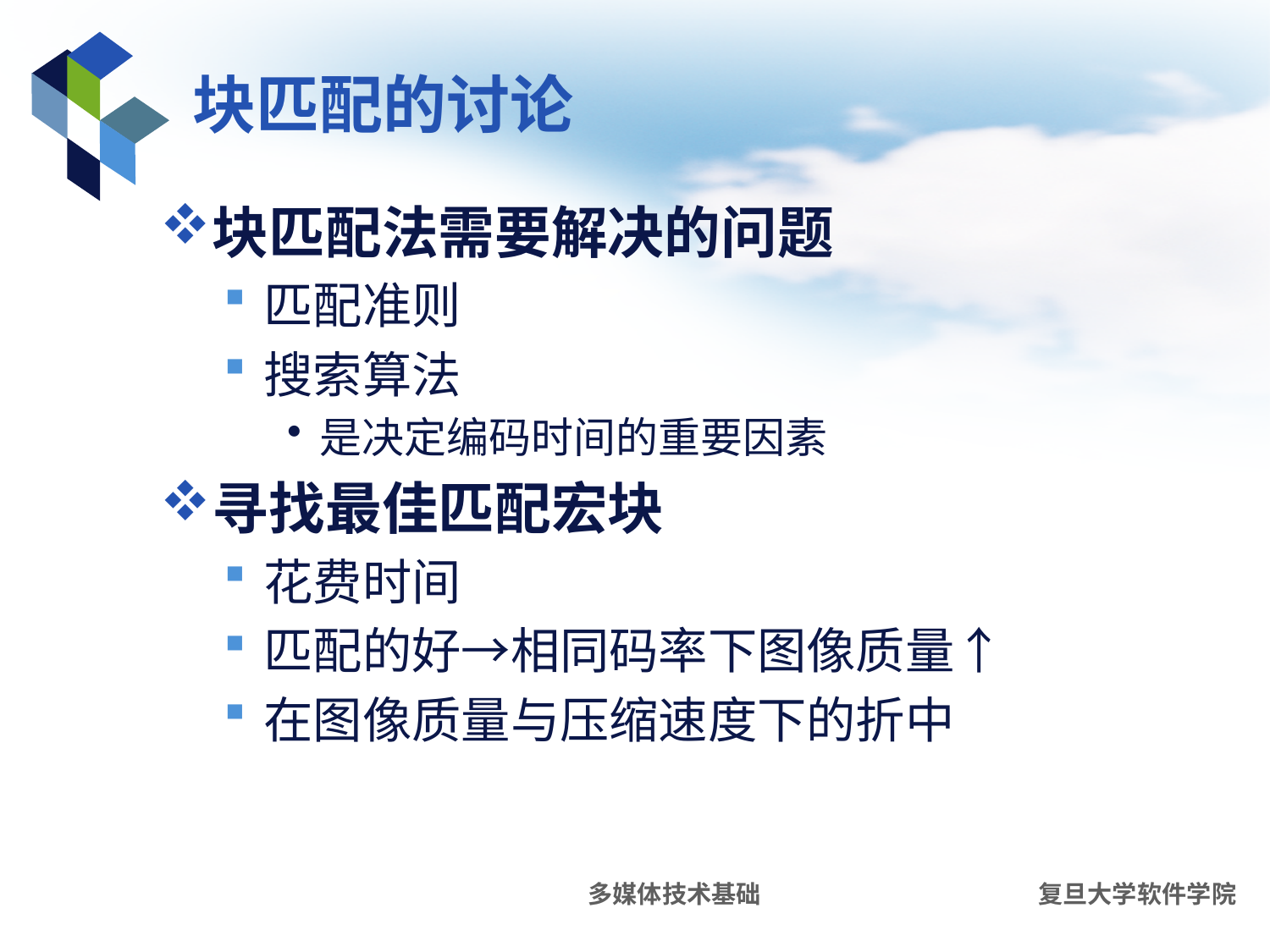

# 块匹配的讨论
块匹配法需要解决的问题
匹配准则
搜索算法
是决定编码时间的重要因素
寻找最佳匹配宏块
花费时间
匹配的好→相同码率下图像质量↑
在图像质量与压缩速度下的折中
多媒体技术基础